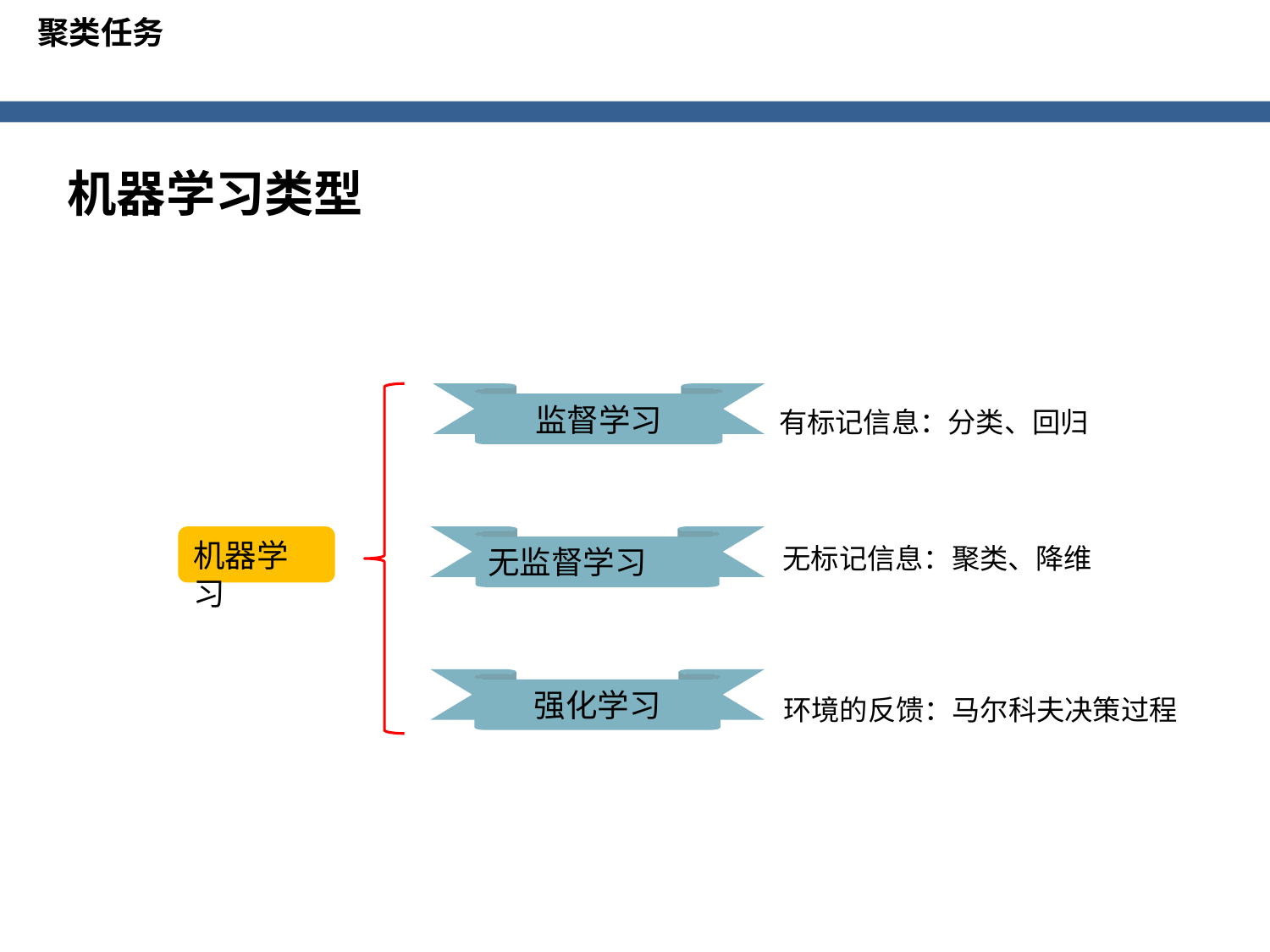

聚类任务
机器学习类型

监督学习

有标记信息：分类、回归
机器学习
无监督学习
无标记信息：聚类、降维
强化学习
环境的反馈：马尔科夫决策过程